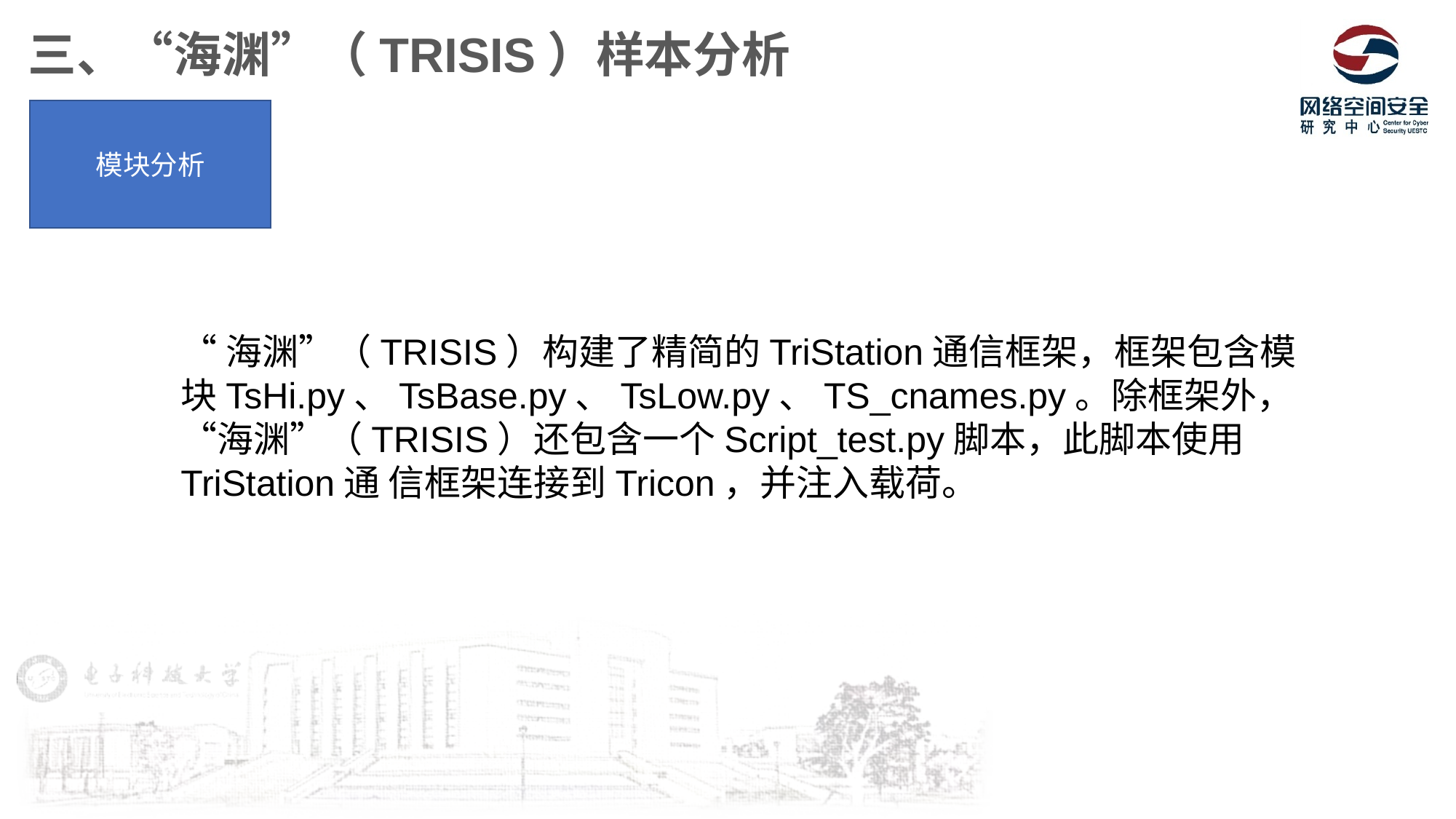

三、“海渊”（TRISIS）样本分析
模块分析
“海渊”（TRISIS）构建了精简的TriStation通信框架，框架包含模块TsHi.py、TsBase.py、TsLow.py、TS_cnames.py。除框架外，“海渊”（TRISIS）还包含一个Script_test.py脚本，此脚本使用TriStation通 信框架连接到Tricon，并注入载荷。